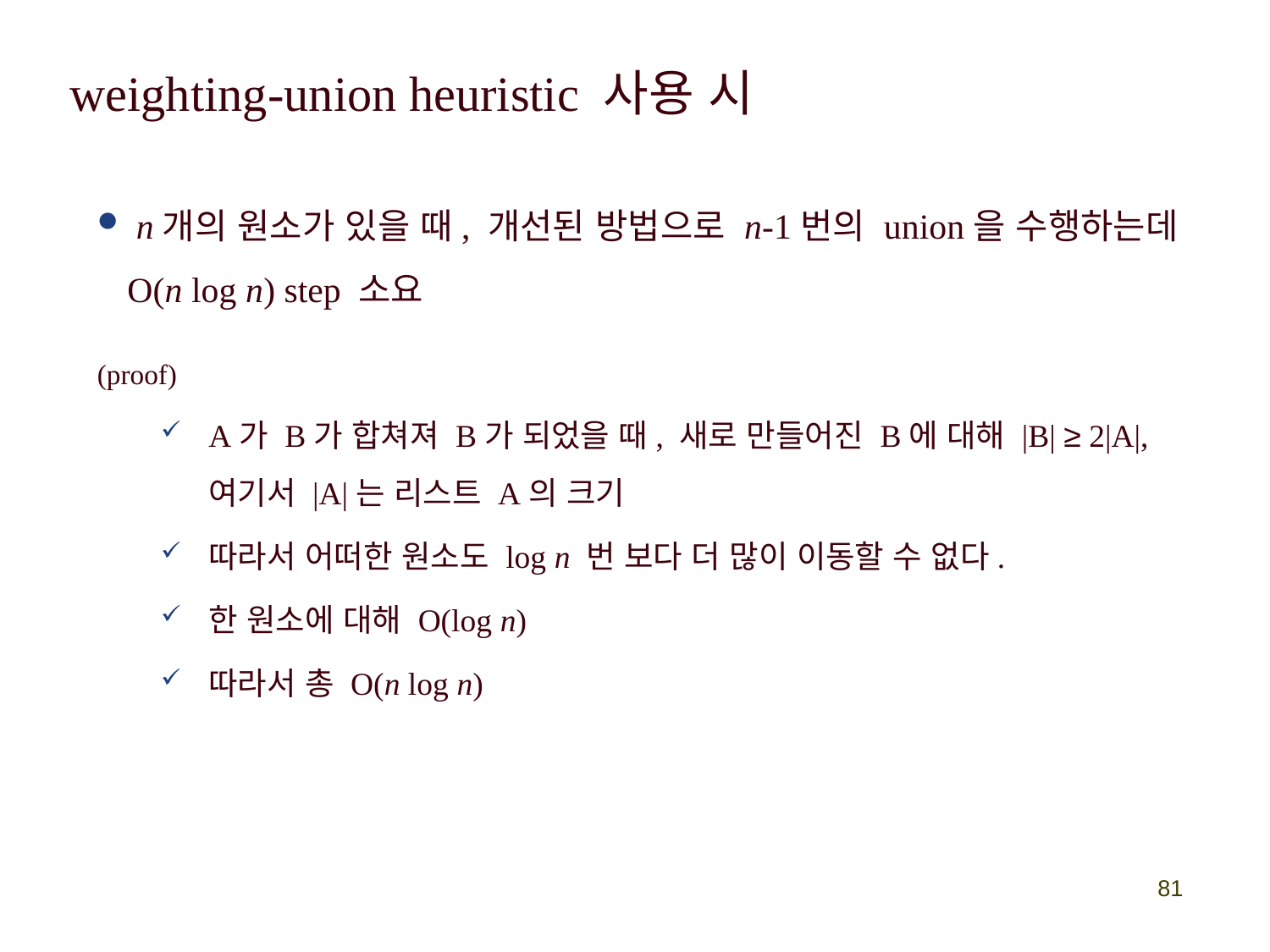

weighting-union heuristic 사용 시
 n개의 원소가 있을 때, 개선된 방법으로 n-1번의 union을 수행하는데 O(n log n) step 소요

(proof)
A가 B가 합쳐져 B가 되었을 때, 새로 만들어진 B에 대해 |B| ≥ 2|A|, 여기서 |A|는 리스트 A의 크기
따라서 어떠한 원소도 log n 번 보다 더 많이 이동할 수 없다.
한 원소에 대해 O(log n)
따라서 총 O(n log n)
81